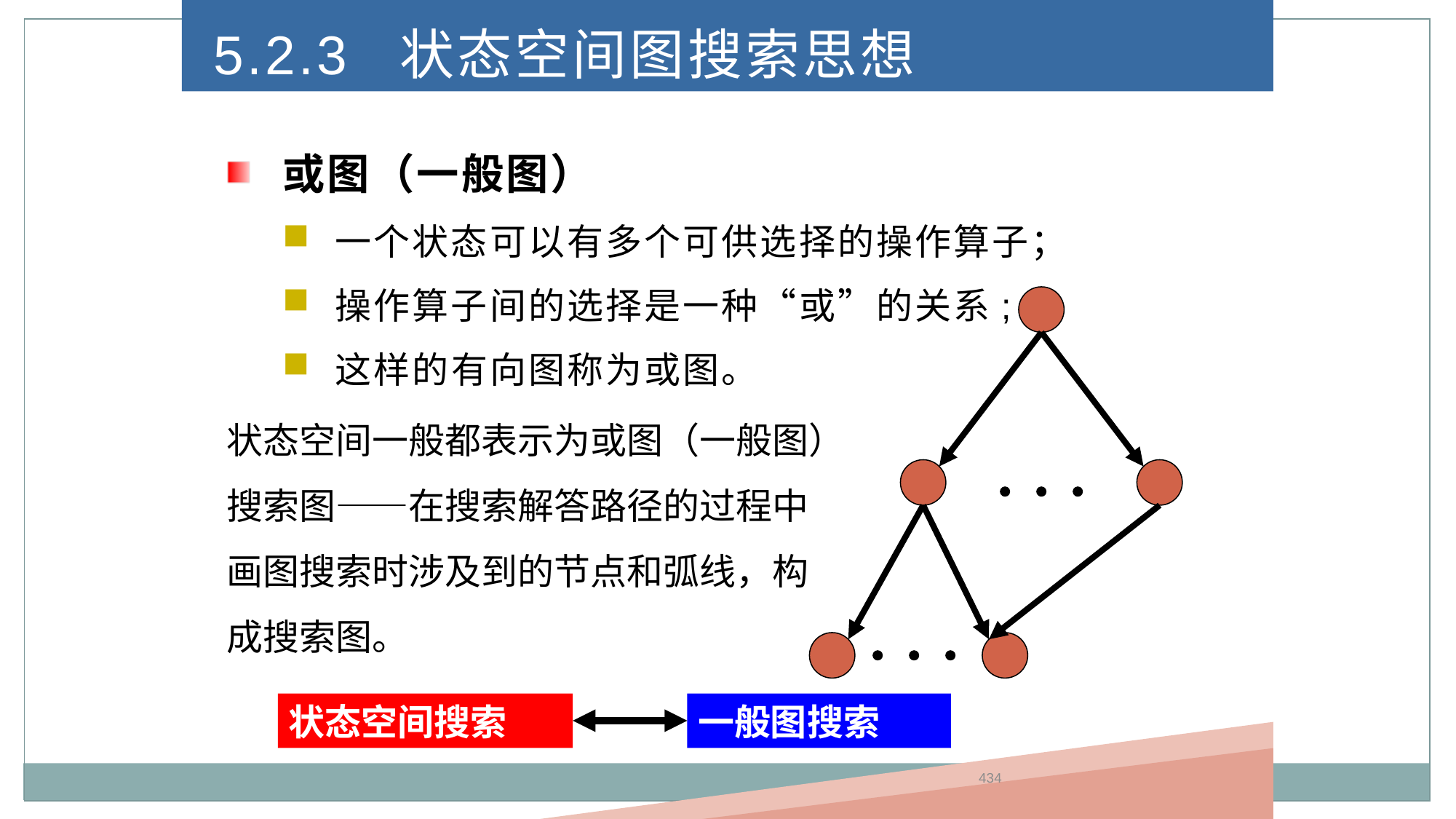

5.2.3  状态空间图搜索思想
或图（一般图）
一个状态可以有多个可供选择的操作算子；
操作算子间的选择是一种“或”的关系;
这样的有向图称为或图。

状态空间一般都表示为或图（一般图）
搜索图——在搜索解答路径的过程中
画图搜索时涉及到的节点和弧线，构
成搜索图。

状态空间搜索
一般图搜索

434